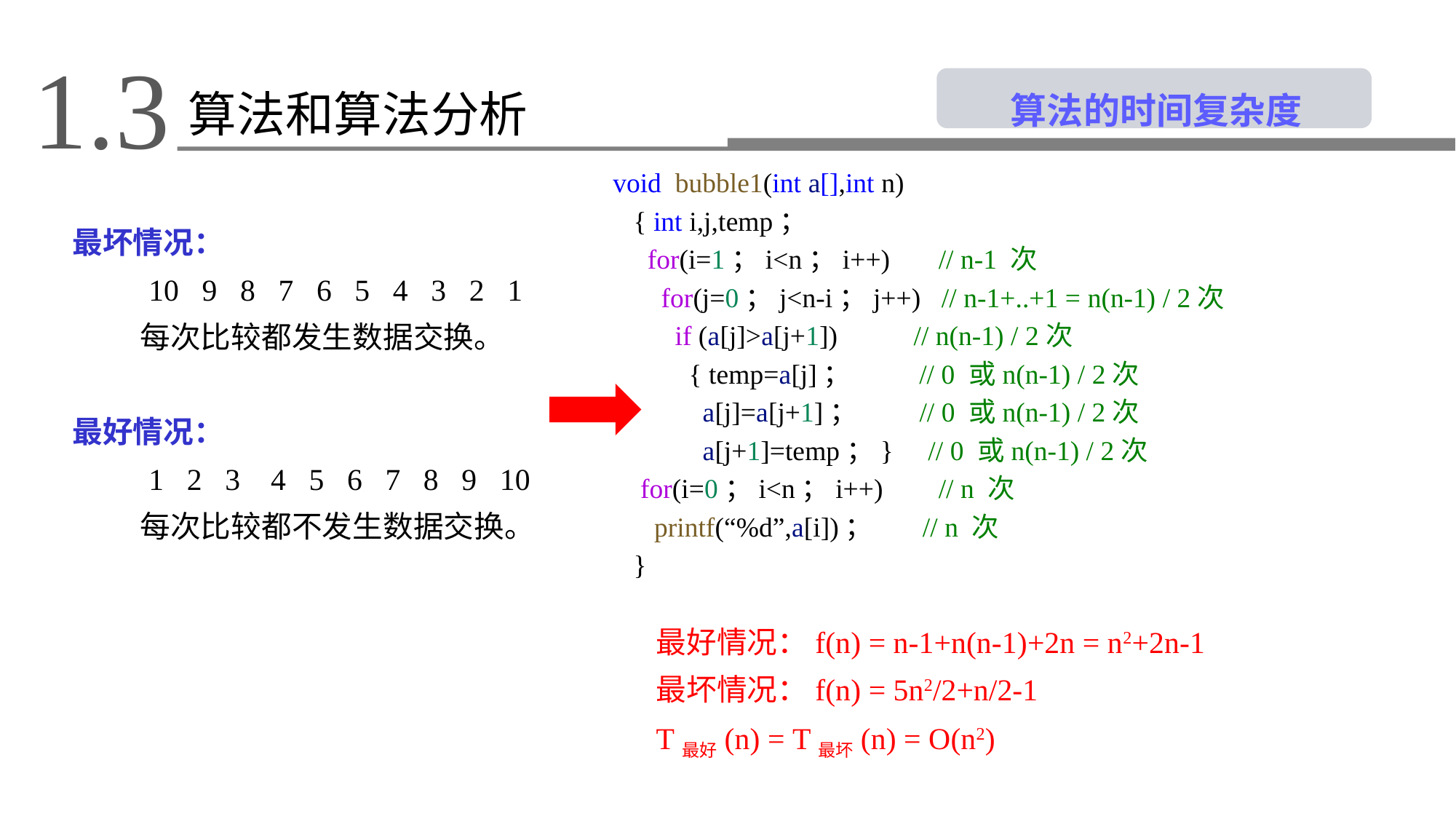

1.3

 算法的时间复杂度
算法和算法分析

 void  bubble1(int a[],int n)
    { int i,j,temp；
      for(i=1；i<n；i++)       // n-1 次
        for(j=0；j<n-i；j++)   // n-1+..+1 = n(n-1) / 2次
          if (a[j]>a[j+1])           // n(n-1) / 2次
            { temp=a[j]；          // 0 或n(n-1) / 2次
              a[j]=a[j+1]；         // 0 或n(n-1) / 2次
              a[j+1]=temp；}     // 0 或n(n-1) / 2次
     for(i=0；i<n；i++)        // n 次
       printf(“%d”,a[i])；       // n 次
    }

最坏情况：
          10   9   8   7   6   5   4   3   2   1
         每次比较都发生数据交换。

最好情况：
          1   2   3    4   5   6   7   8   9   10
         每次比较都不发生数据交换。

最好情况：f(n) = n-1+n(n-1)+2n = n2+2n-1
最坏情况：f(n) = 5n2/2+n/2-1
T最好(n) = T最坏(n) = O(n2)